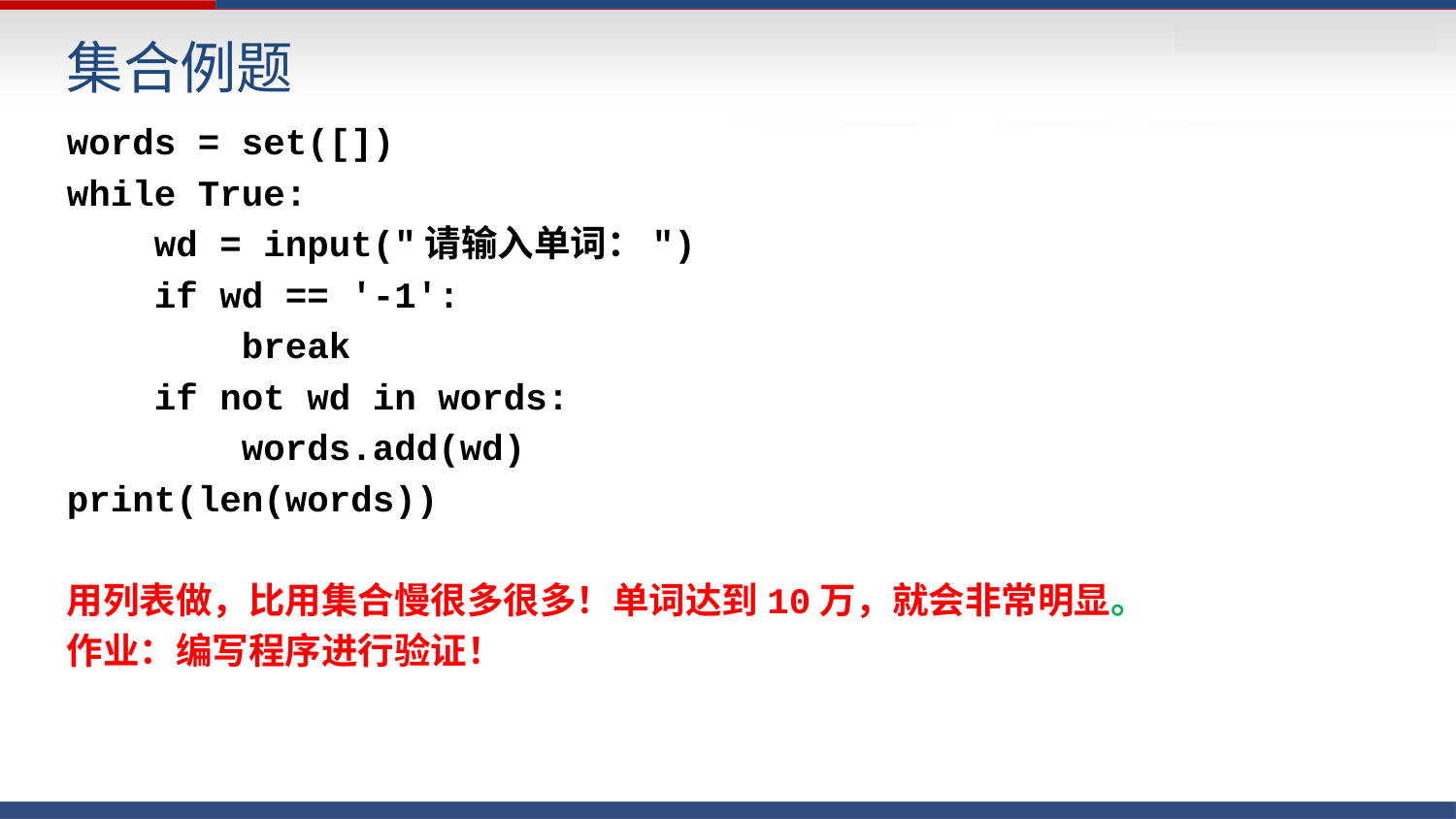

# 集合例题
words = set([])
while True:
    wd = input("请输入单词：")
    if wd == '-1':
        break
    if not wd in words:
        words.add(wd)
print(len(words))

用列表做，比用集合慢很多很多！单词达到10万，就会非常明显。
作业：编写程序进行验证！
49